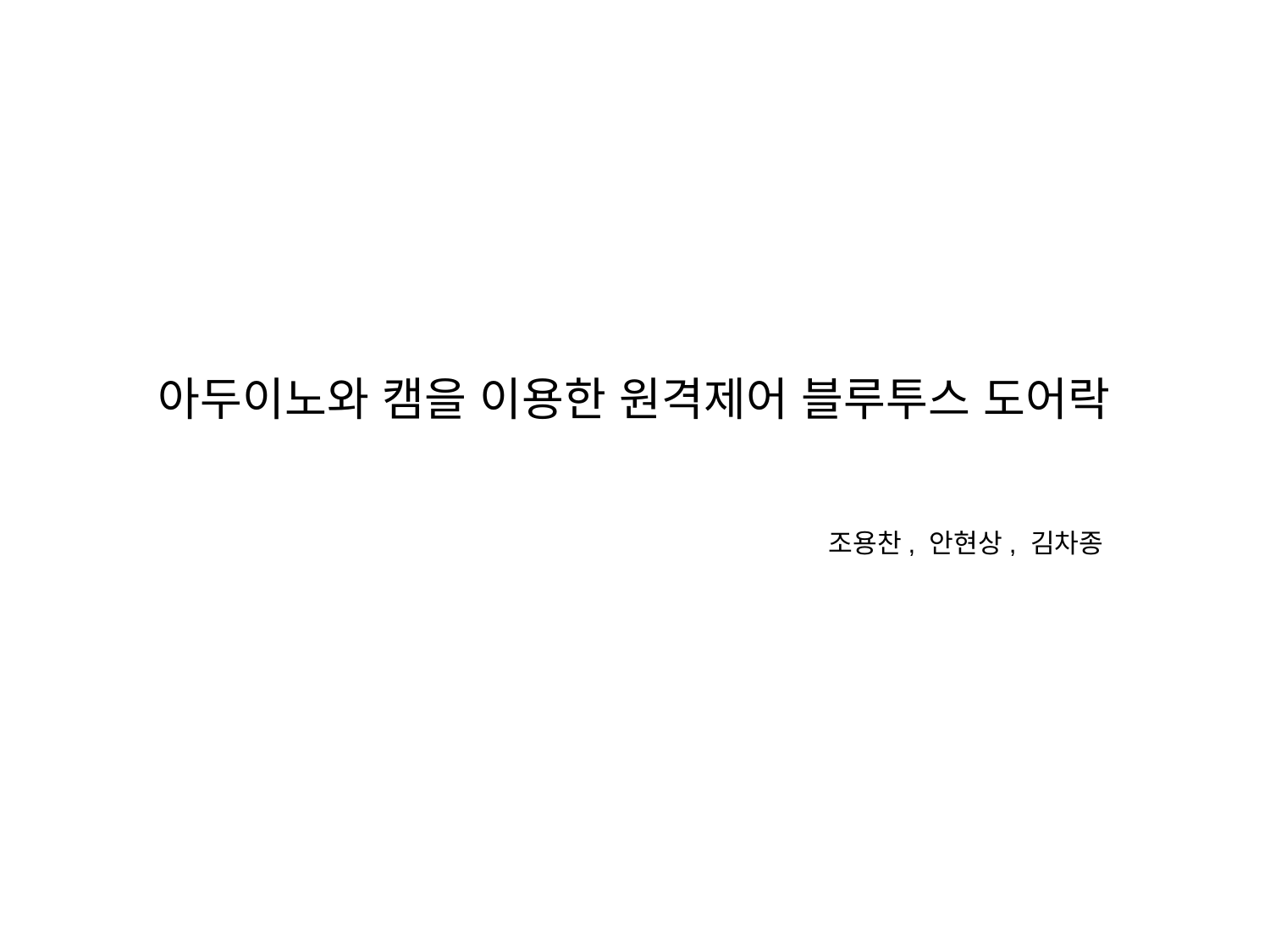

# 아두이노와 캠을 이용한 원격제어 블루투스 도어락
       조용찬, 안현상, 김차종